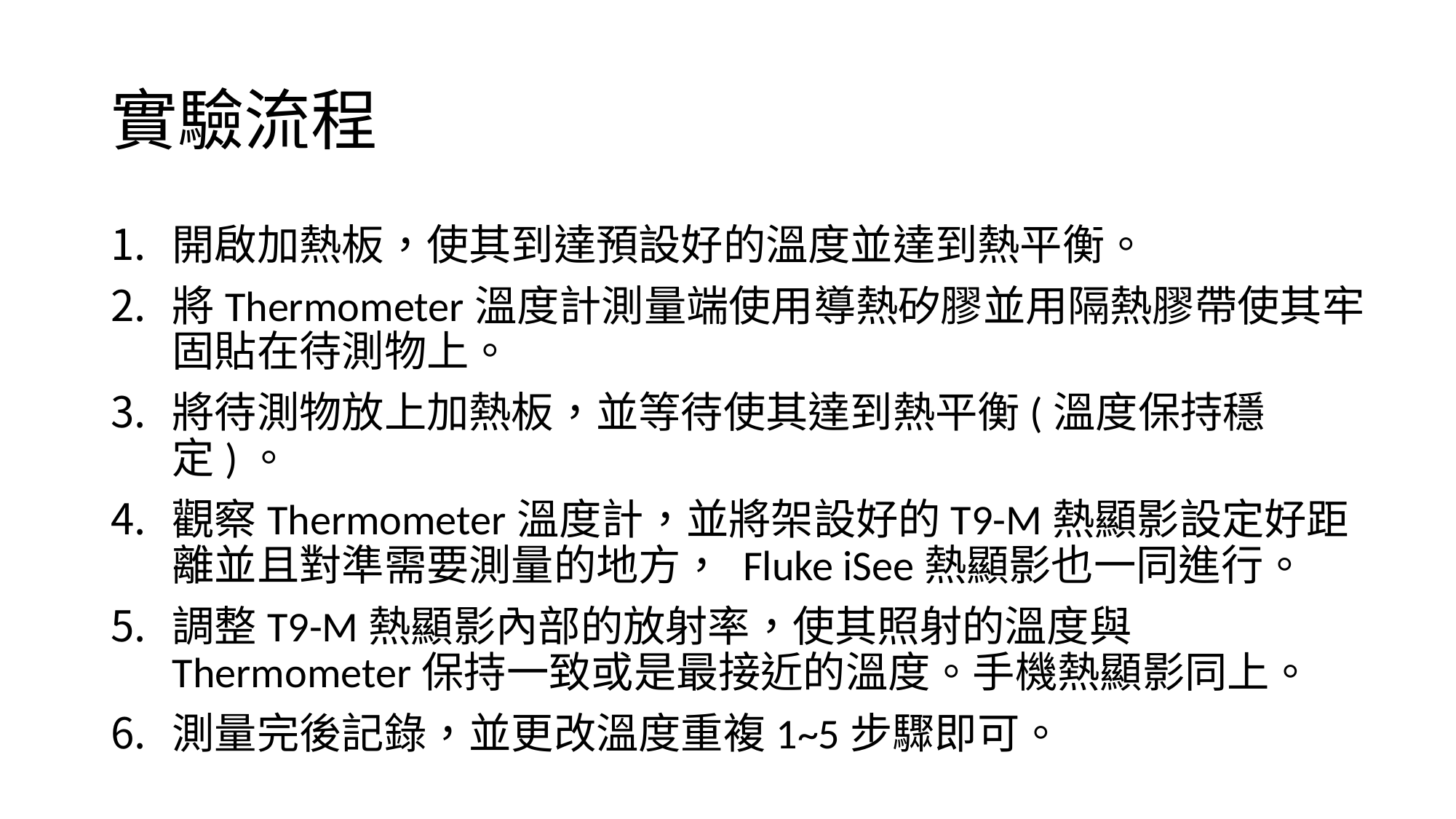

# 實驗流程
開啟加熱板，使其到達預設好的溫度並達到熱平衡。
將Thermometer溫度計測量端使用導熱矽膠並用隔熱膠帶使其牢固貼在待測物上。
將待測物放上加熱板，並等待使其達到熱平衡(溫度保持穩定)。
觀察Thermometer溫度計，並將架設好的T9-M熱顯影設定好距離並且對準需要測量的地方， Fluke iSee熱顯影也一同進行。
調整T9-M熱顯影內部的放射率，使其照射的溫度與Thermometer保持一致或是最接近的溫度。手機熱顯影同上。
測量完後記錄，並更改溫度重複1~5步驟即可。